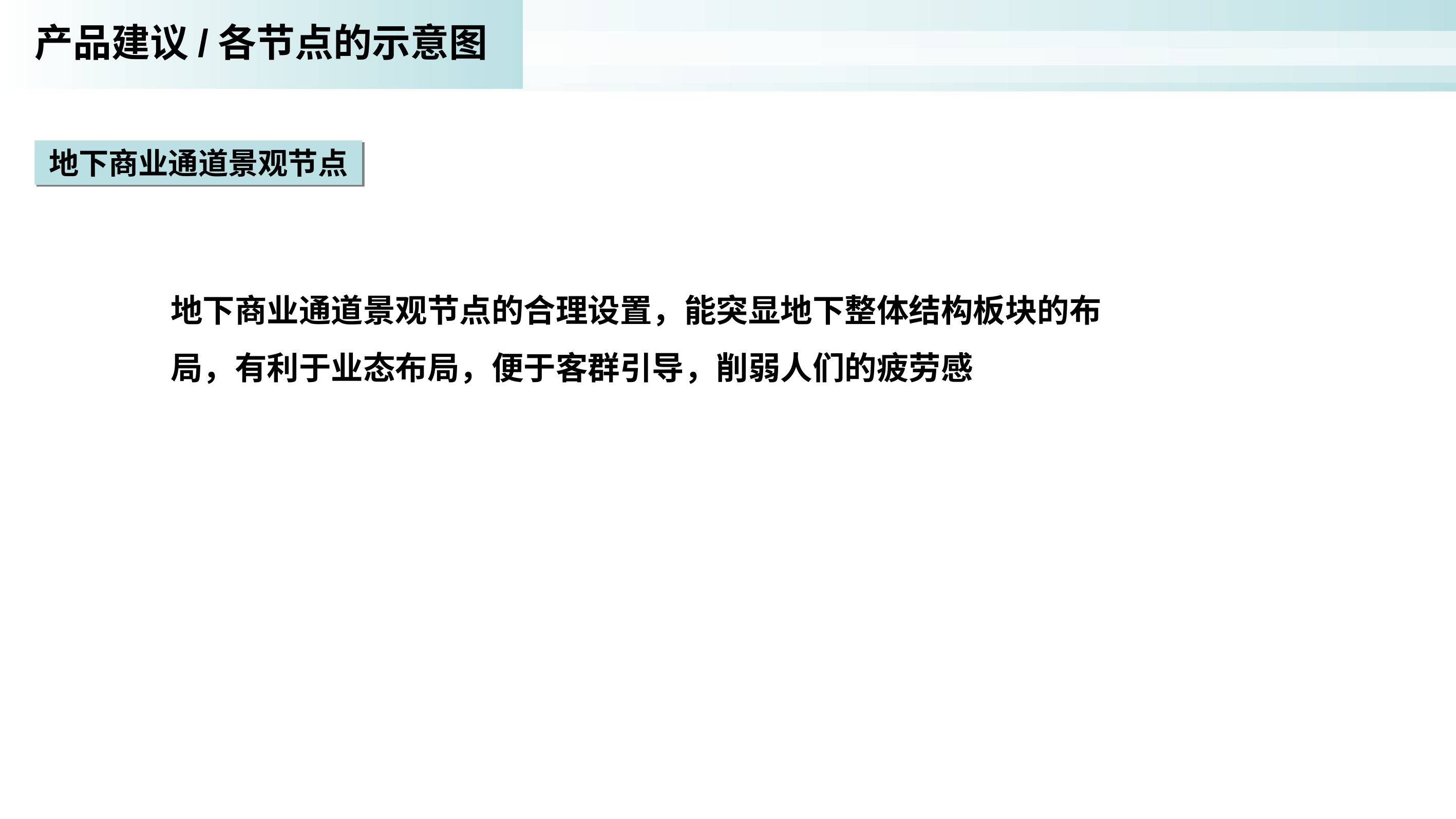

产品建议/各节点的示意图
地下商业通道景观节点
地下商业通道景观节点的合理设置，能突显地下整体结构板块的布局，有利于业态布局，便于客群引导，削弱人们的疲劳感